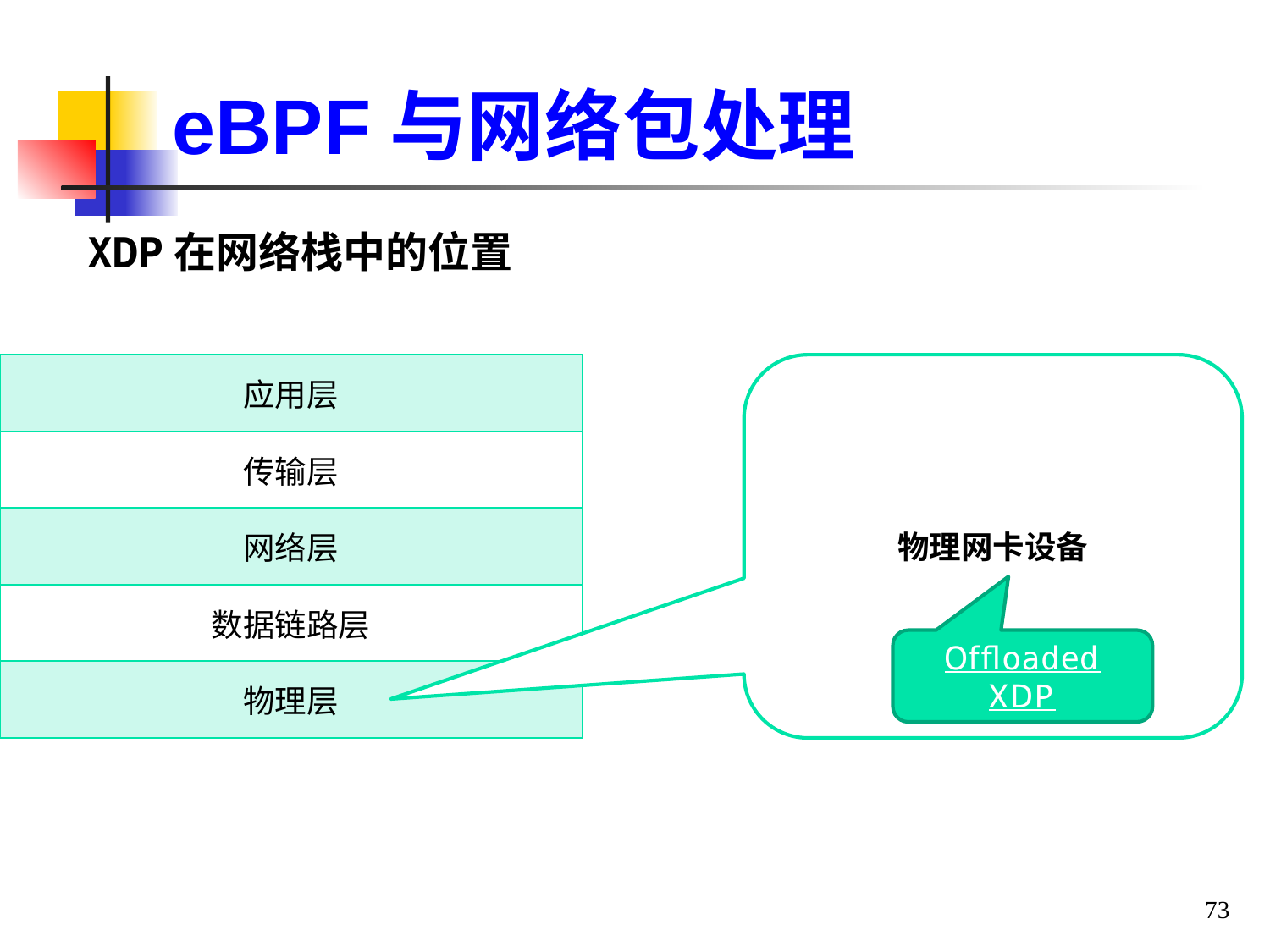

eBPF与网络包处理
XDP在网络栈中的位置
| 应用层 |
| --- |
| 传输层 |
| 网络层 |
| 数据链路层 |
| 物理层 |
物理网卡设备
Offloaded XDP
73